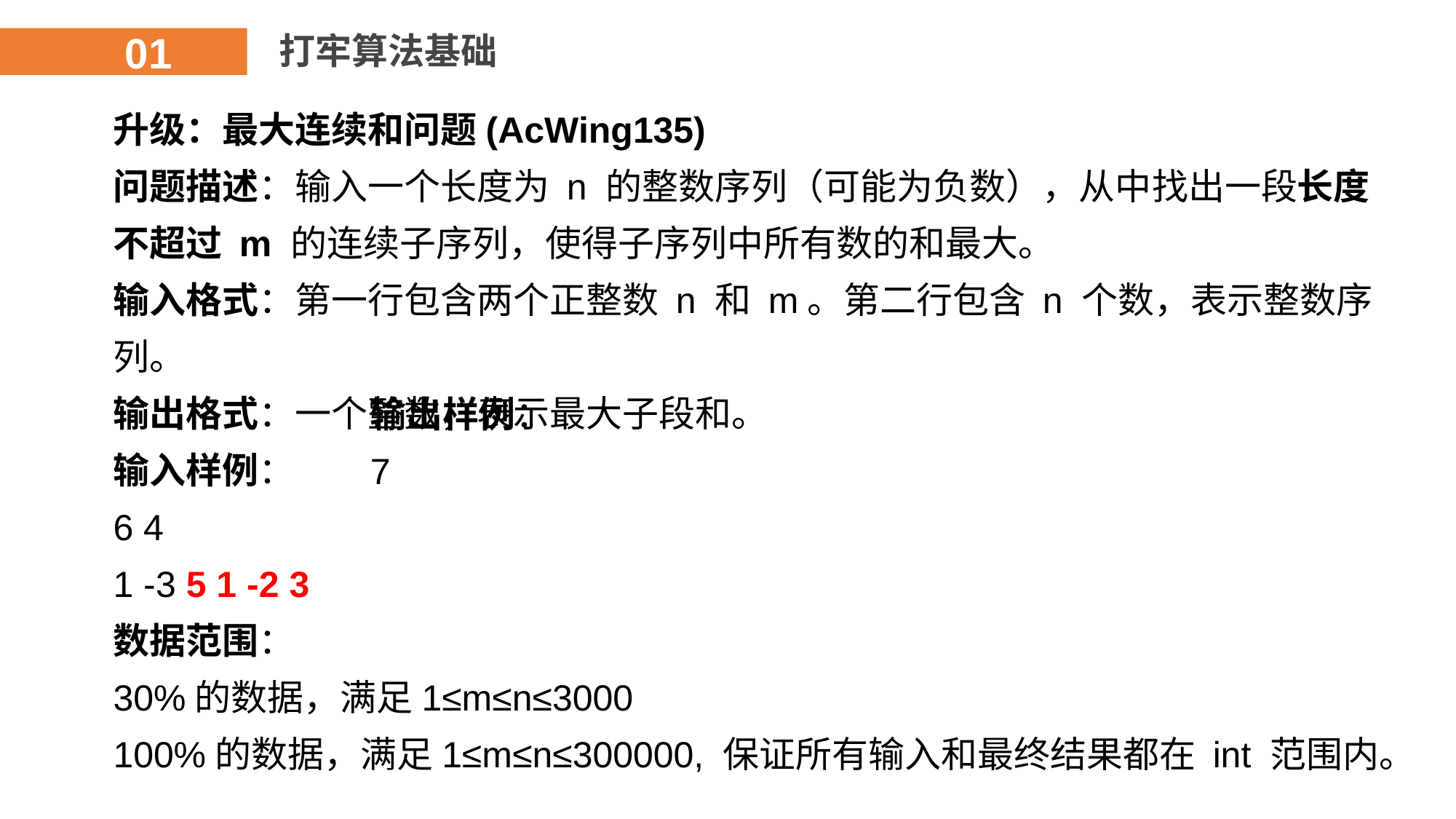

01
打牢算法基础

升级：最大连续和问题(AcWing135)
问题描述：输入一个长度为 n 的整数序列（可能为负数），从中找出一段长度不超过 m 的连续子序列，使得子序列中所有数的和最大。
输入格式：第一行包含两个正整数 n 和 m。第二行包含 n 个数，表示整数序列。
输出格式：一个整数，表示最大子段和。
输入样例：
6 4
1 -3 5 1 -2 3
数据范围：
30%的数据，满足1≤m≤n≤3000
100%的数据，满足1≤m≤n≤300000, 保证所有输入和最终结果都在 int 范围内。
输出样例：
7